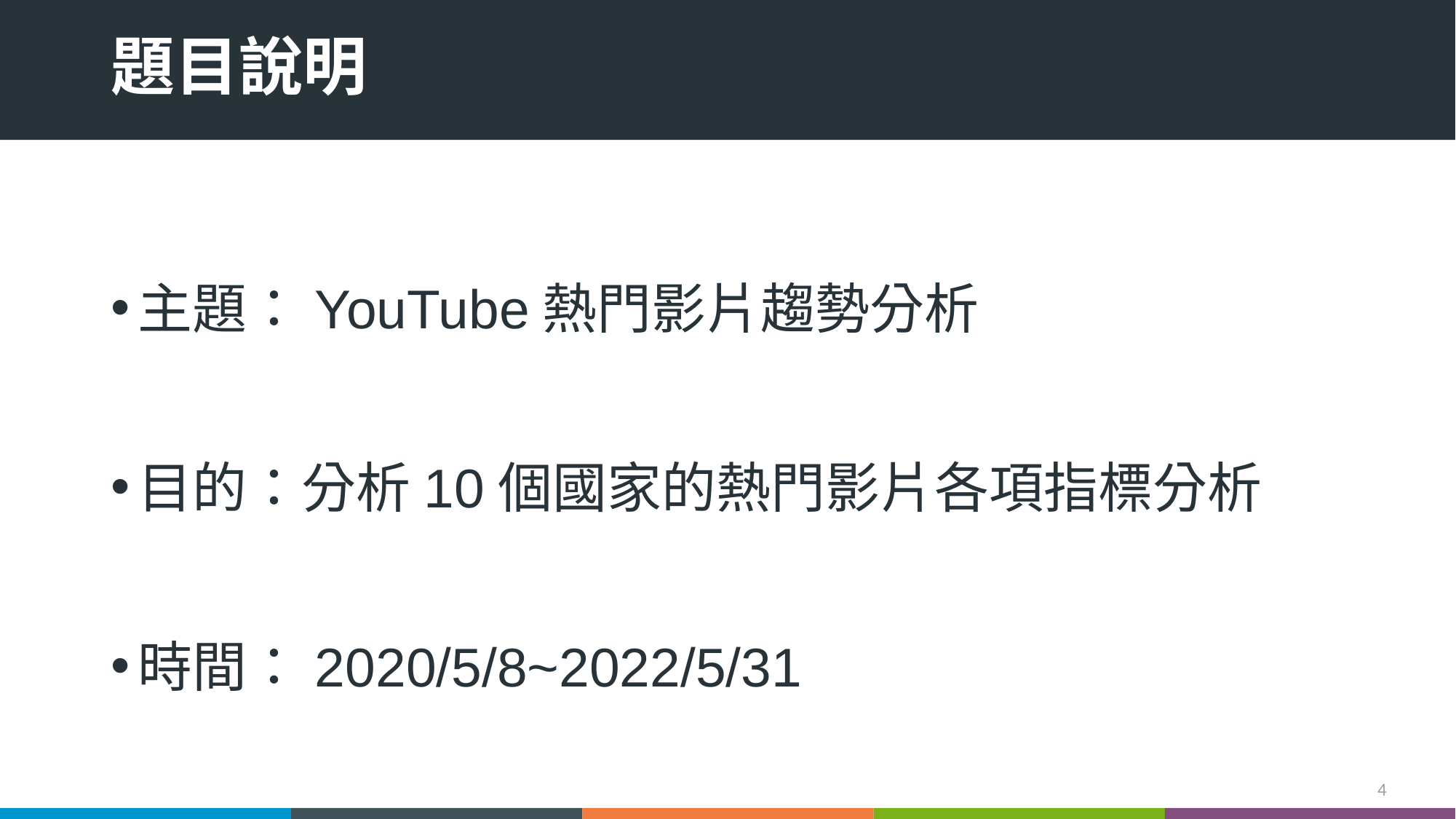

# 題目說明
主題：YouTube熱門影片趨勢分析
目的：分析10個國家的熱門影片各項指標分析
時間：2020/5/8~2022/5/31

4